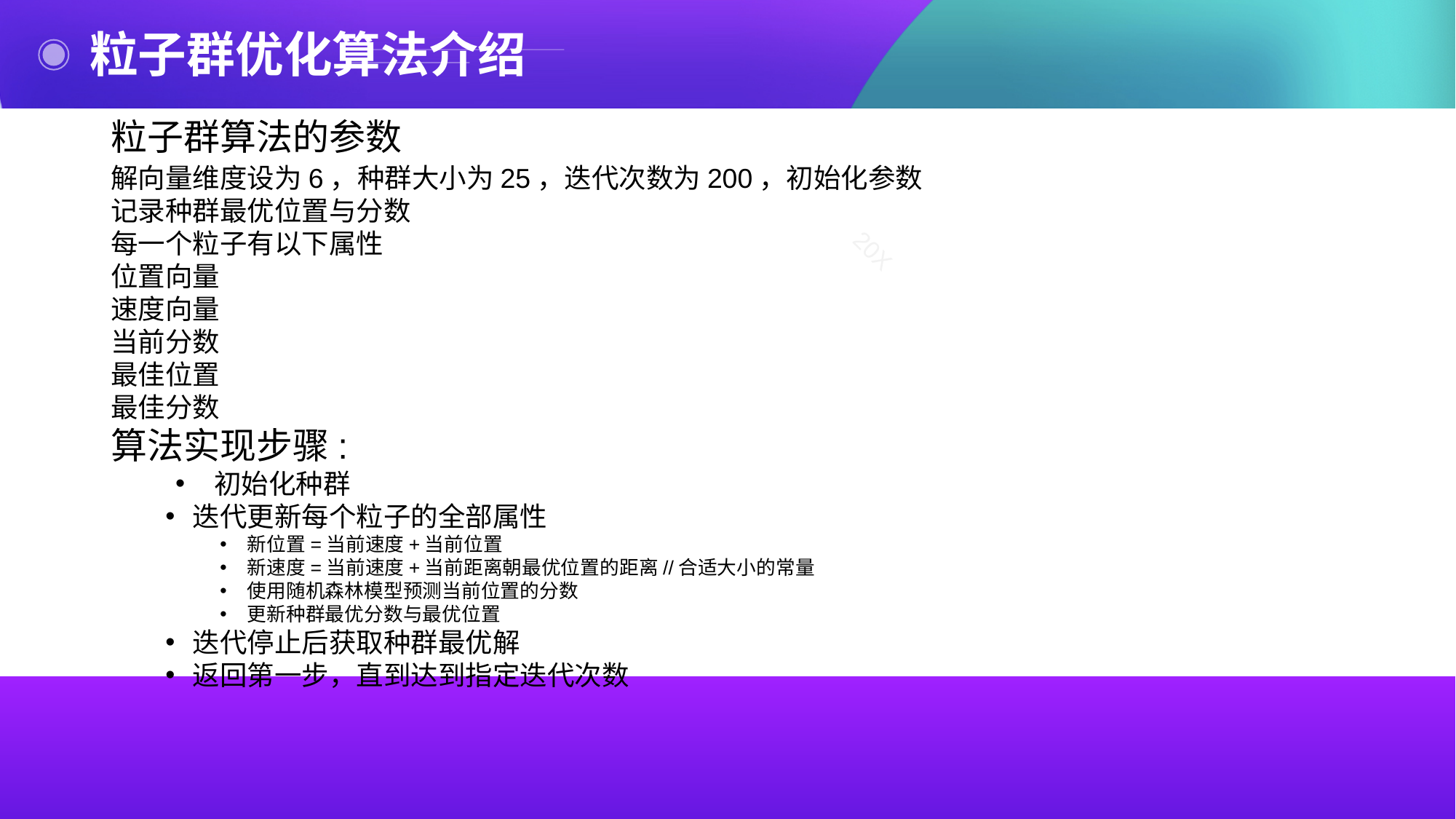

粒子群优化算法介绍
# 粒子群算法的参数
解向量维度设为6，种群大小为25，迭代次数为200，初始化参数
记录种群最优位置与分数
每一个粒子有以下属性
位置向量
速度向量
当前分数
最佳位置
最佳分数
算法实现步骤:
初始化种群
迭代更新每个粒子的全部属性
新位置=当前速度+当前位置
新速度=当前速度+当前距离朝最优位置的距离//合适大小的常量
使用随机森林模型预测当前位置的分数
更新种群最优分数与最优位置
迭代停止后获取种群最优解
返回第一步，直到达到指定迭代次数
20X